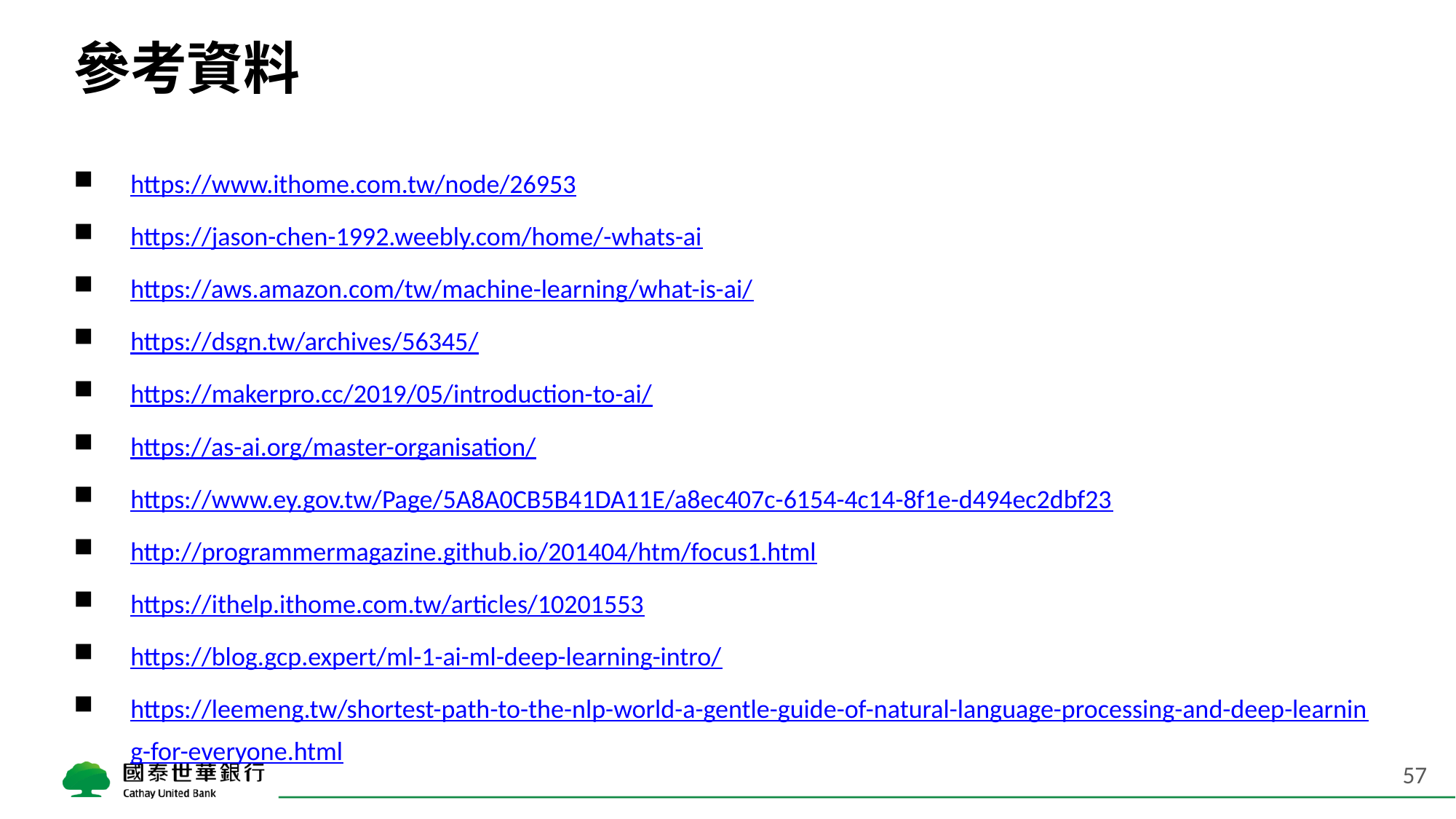

# 參考資料
https://www.ithome.com.tw/node/26953
https://jason-chen-1992.weebly.com/home/-whats-ai
https://aws.amazon.com/tw/machine-learning/what-is-ai/
https://dsgn.tw/archives/56345/
https://makerpro.cc/2019/05/introduction-to-ai/
https://as-ai.org/master-organisation/
https://www.ey.gov.tw/Page/5A8A0CB5B41DA11E/a8ec407c-6154-4c14-8f1e-d494ec2dbf23
http://programmermagazine.github.io/201404/htm/focus1.html
https://ithelp.ithome.com.tw/articles/10201553
https://blog.gcp.expert/ml-1-ai-ml-deep-learning-intro/
https://leemeng.tw/shortest-path-to-the-nlp-world-a-gentle-guide-of-natural-language-processing-and-deep-learning-for-everyone.html
57